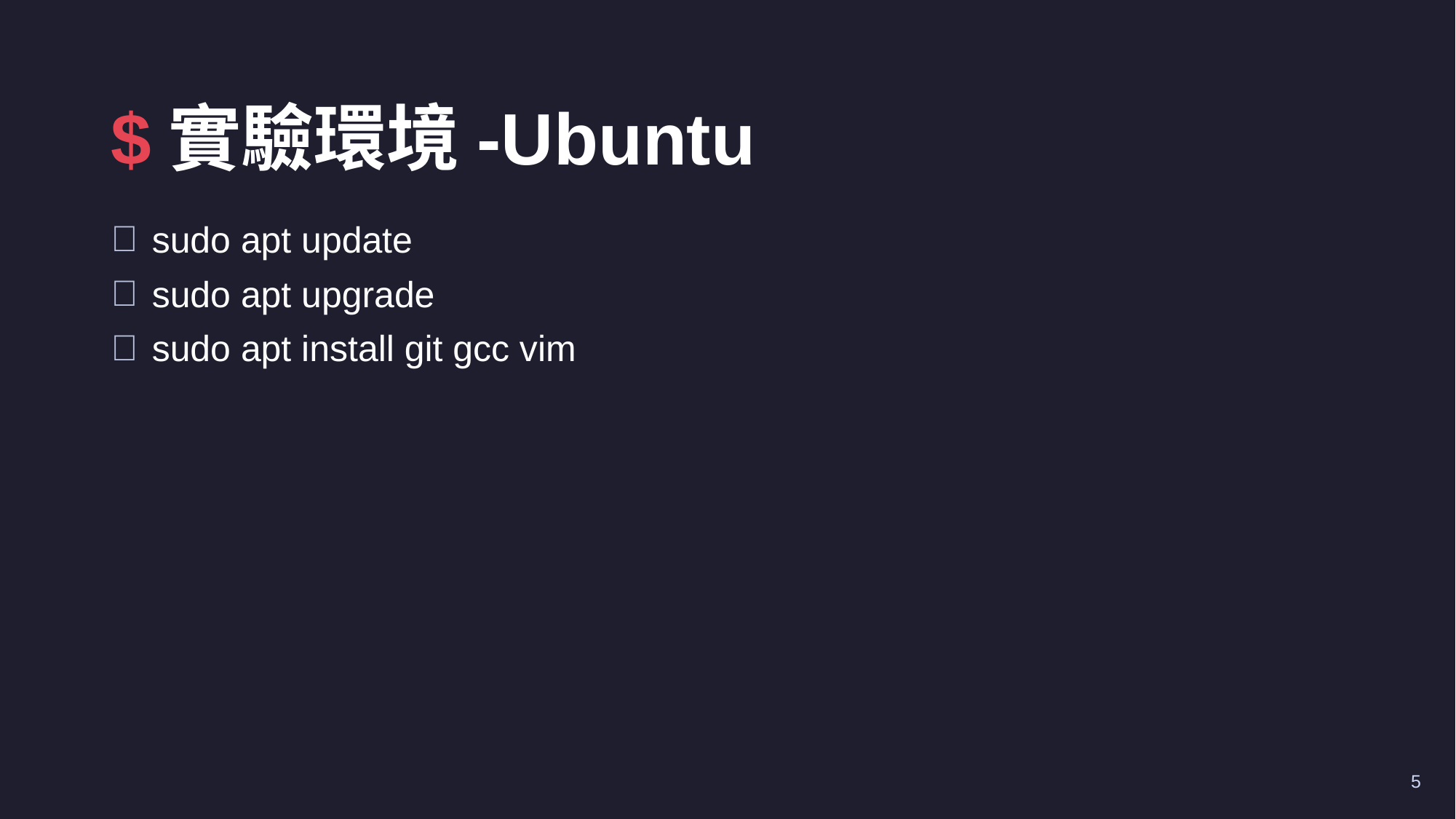

# $實驗環境-Ubuntu
sudo apt update
sudo apt upgrade
sudo apt install git gcc vim
5